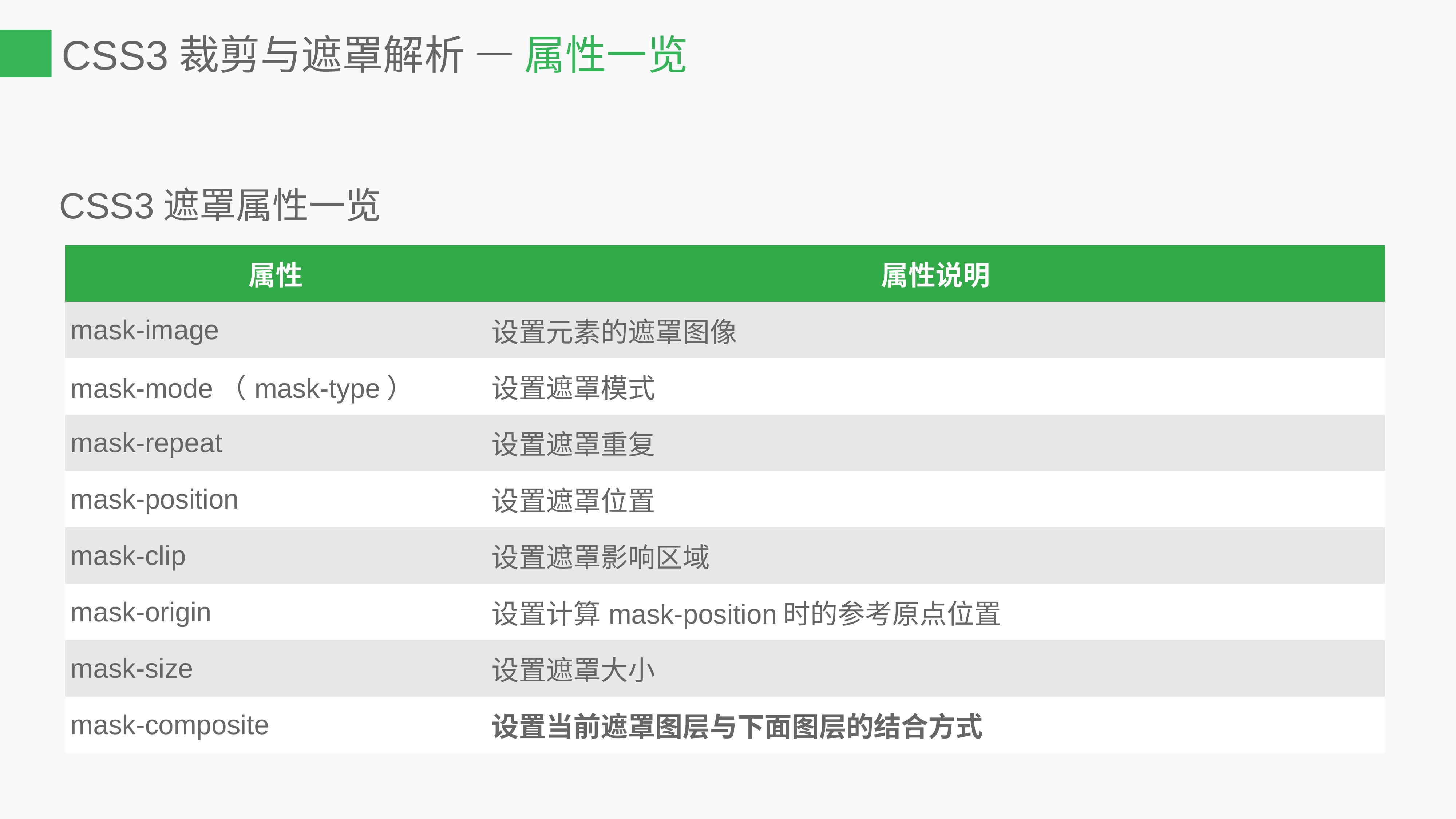

# CSS3裁剪与遮罩解析 — 属性一览
CSS3遮罩属性一览
| 属性 | 属性说明 |
| --- | --- |
| mask-image | 设置元素的遮罩图像 |
| mask-mode（mask-type） | 设置遮罩模式 |
| mask-repeat | 设置遮罩重复 |
| mask-position | 设置遮罩位置 |
| mask-clip | 设置遮罩影响区域 |
| mask-origin | 设置计算mask-position时的参考原点位置 |
| mask-size | 设置遮罩大小 |
| mask-composite | 设置当前遮罩图层与下面图层的结合方式 |